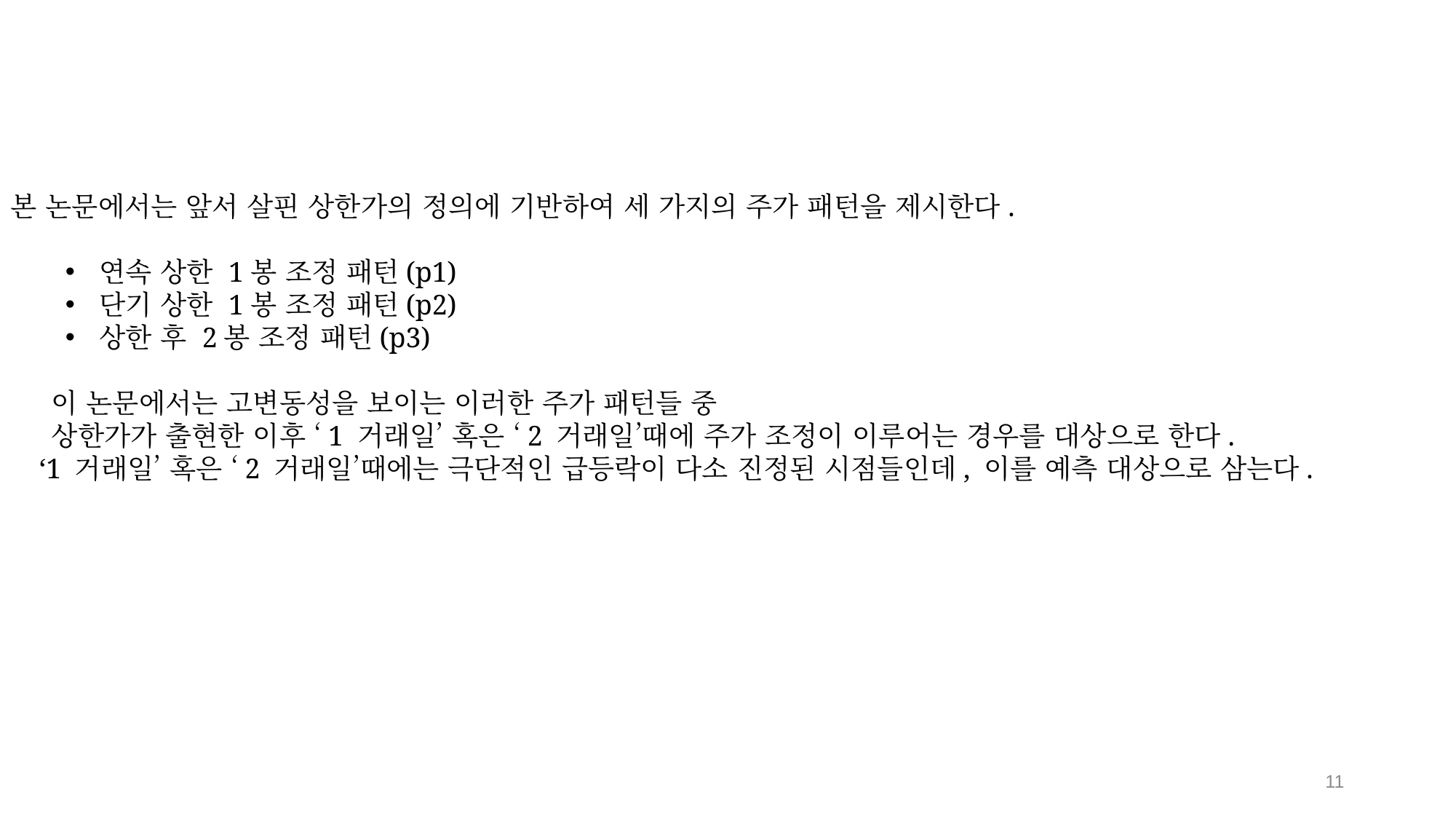

본 논문에서는 앞서 살핀 상한가의 정의에 기반하여 세 가지의 주가 패턴을 제시한다.

연속 상한 1봉 조정 패턴(p1)
단기 상한 1봉 조정 패턴(p2)
상한 후 2봉 조정 패턴(p3)

    이 논문에서는 고변동성을 보이는 이러한 주가 패턴들 중
    상한가가 출현한 이후 ‘1 거래일’ 혹은 ‘2 거래일’때에 주가 조정이 이루어는 경우를 대상으로 한다.
    ‘1 거래일’ 혹은 ‘2 거래일’때에는 극단적인 급등락이 다소 진정된 시점들인데, 이를 예측 대상으로 삼는다.
11